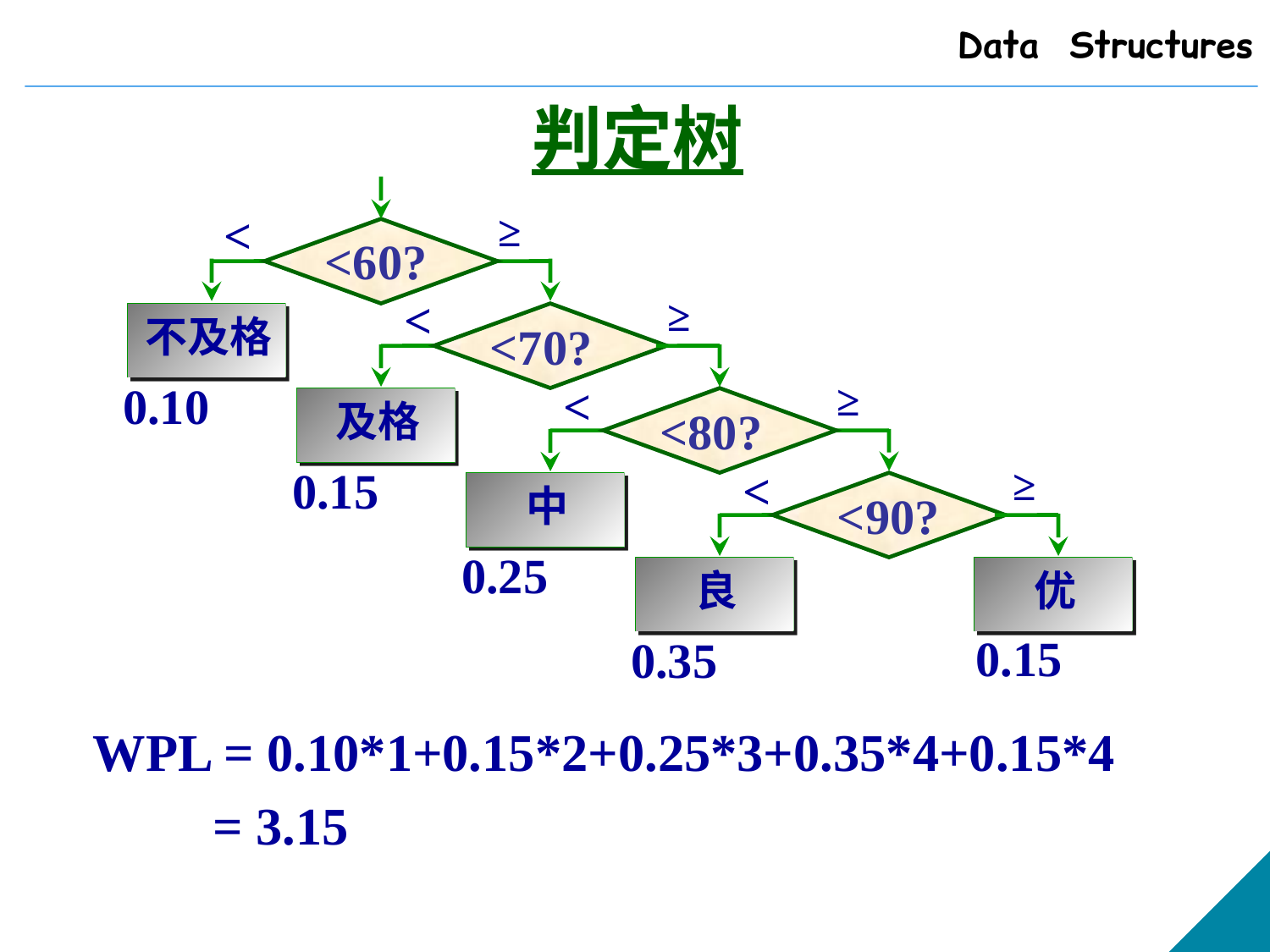

判定树

<
≥

<60?

<
≥

不及格

<70?

≥
0.10
<

及格

<80?

≥
0.15
<

中

<90?

0.25

良

优
0.15
0.35
WPL = 0.10*1+0.15*2+0.25*3+0.35*4+0.15*4
         = 3.15